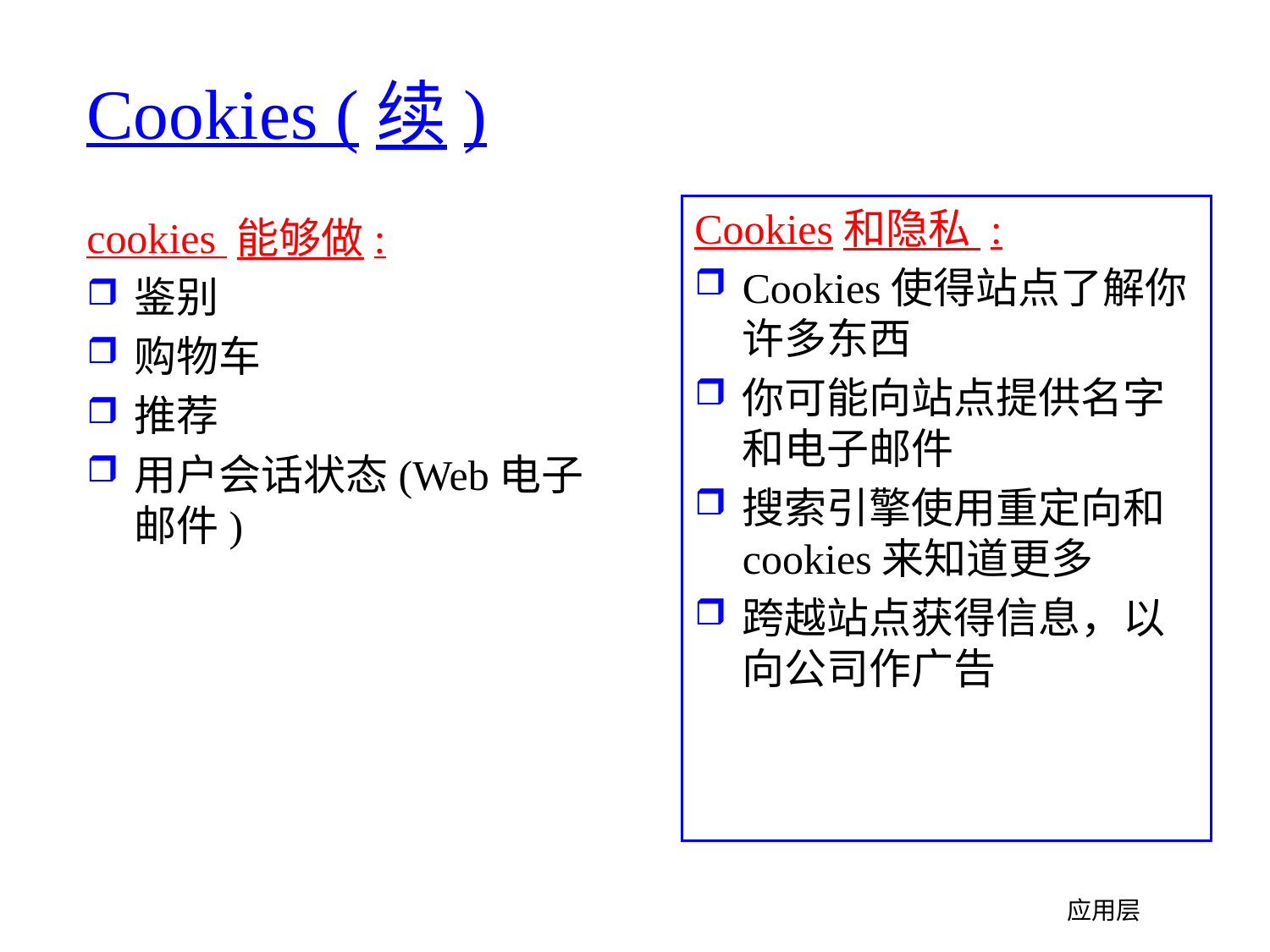

# Cookies (续)
Cookies和隐私 :
Cookies使得站点了解你许多东西
你可能向站点提供名字和电子邮件
搜索引擎使用重定向和 cookies来知道更多
跨越站点获得信息，以向公司作广告
cookies 能够做:
鉴别
购物车
推荐
用户会话状态(Web电子邮件)
应用层
39